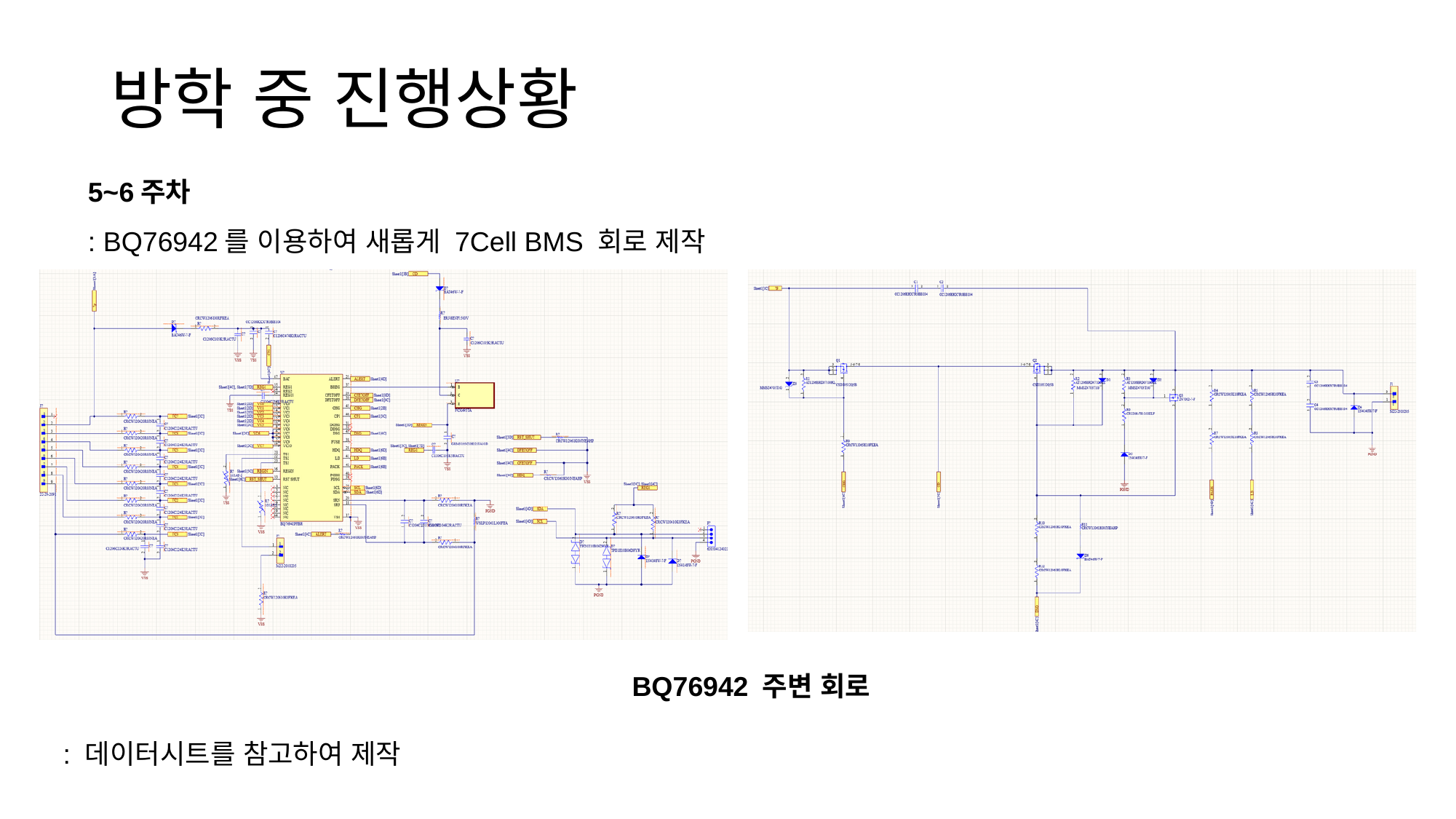

# 방학 중 진행상황
5~6주차
: BQ76942를 이용하여 새롭게 7Cell BMS 회로 제작

BQ76942 주변 회로
: 데이터시트를 참고하여 제작